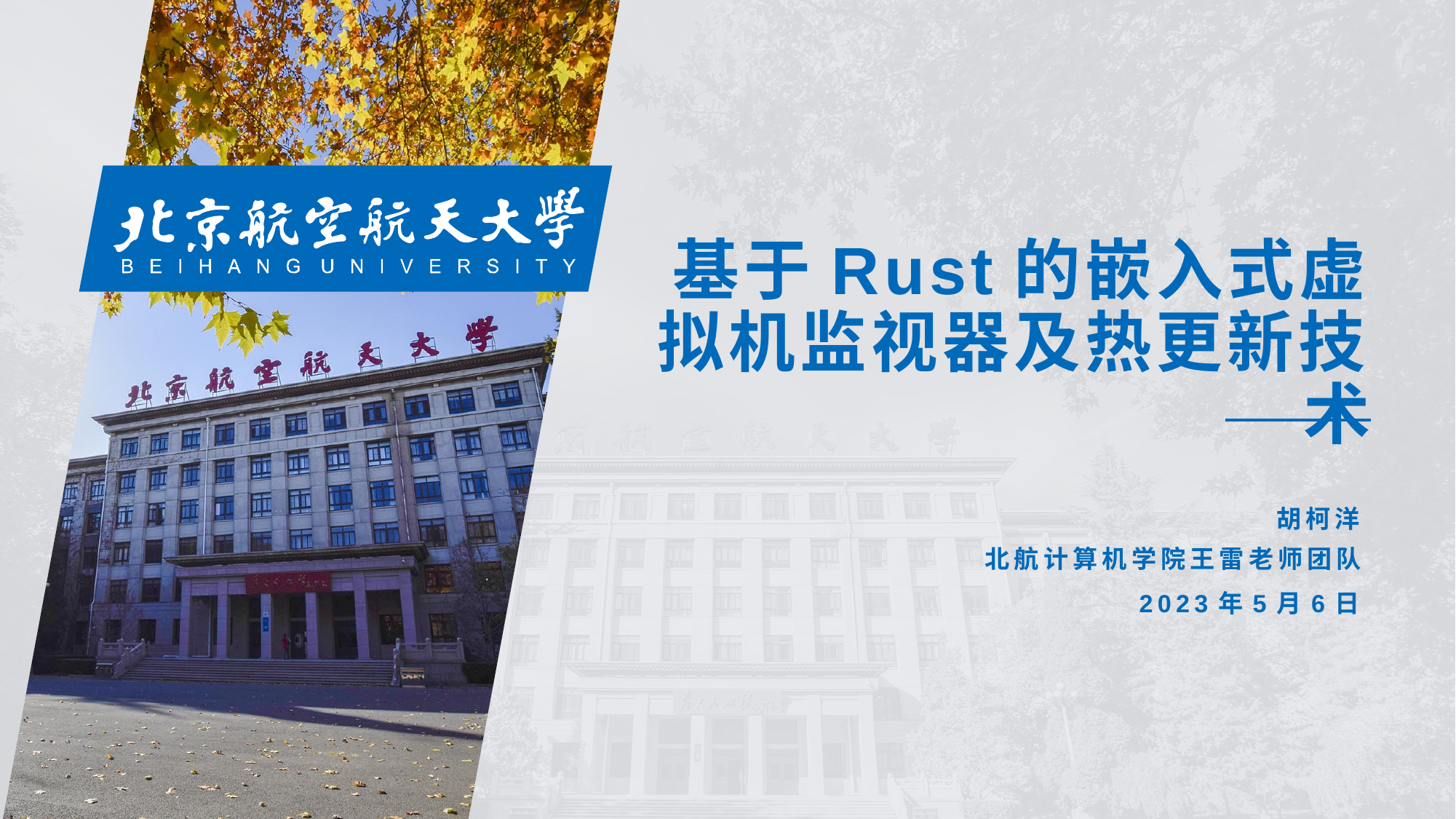

基于Rust的嵌入式虚拟机监视器及热更新技术
胡柯洋

北航计算机学院王雷老师团队
2023年5月6日